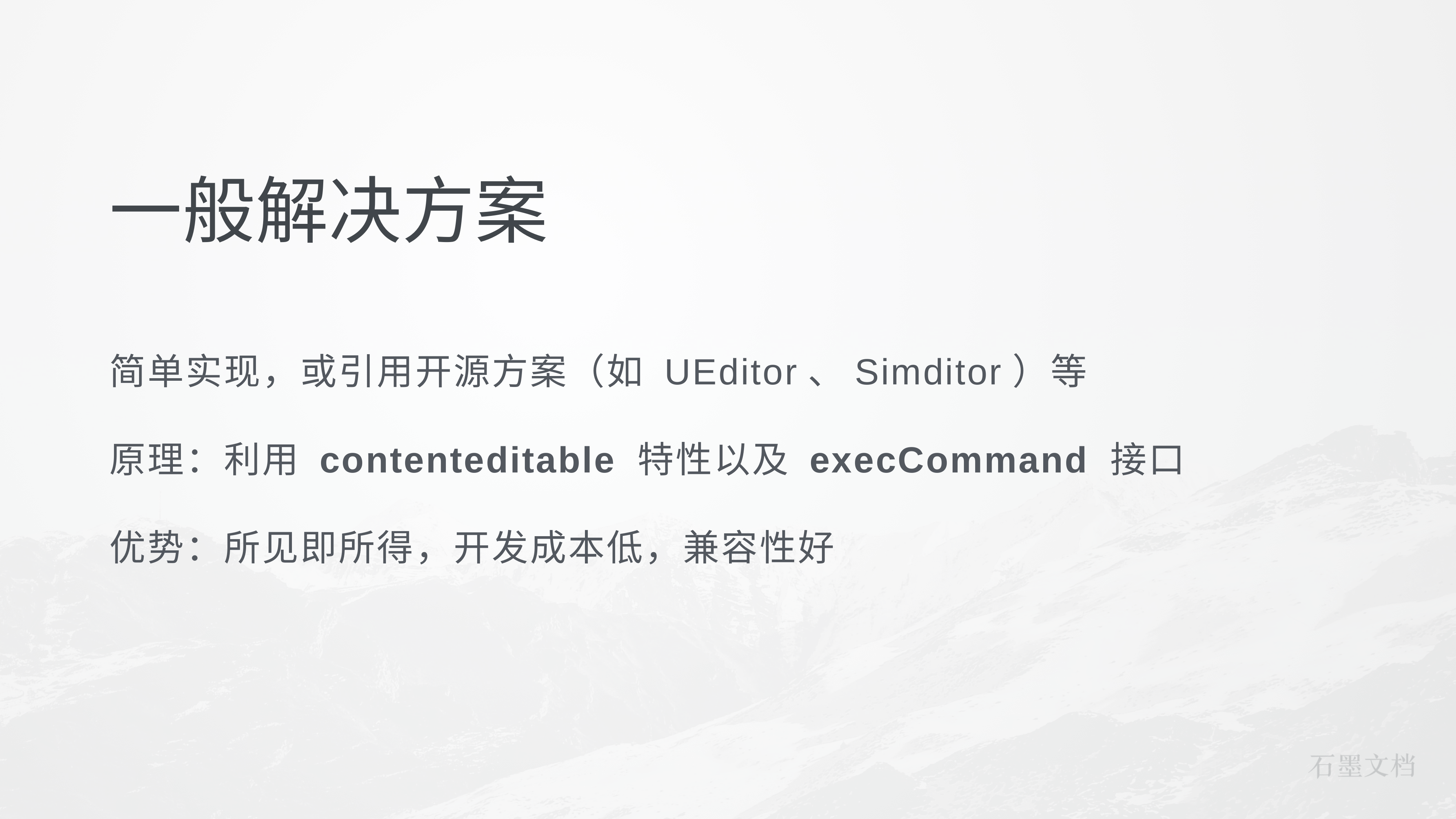

# 一般解决方案
简单实现，或引用开源方案（如 UEditor、Simditor）等
原理：利用 contenteditable 特性以及 execCommand 接口
优势：所见即所得，开发成本低，兼容性好